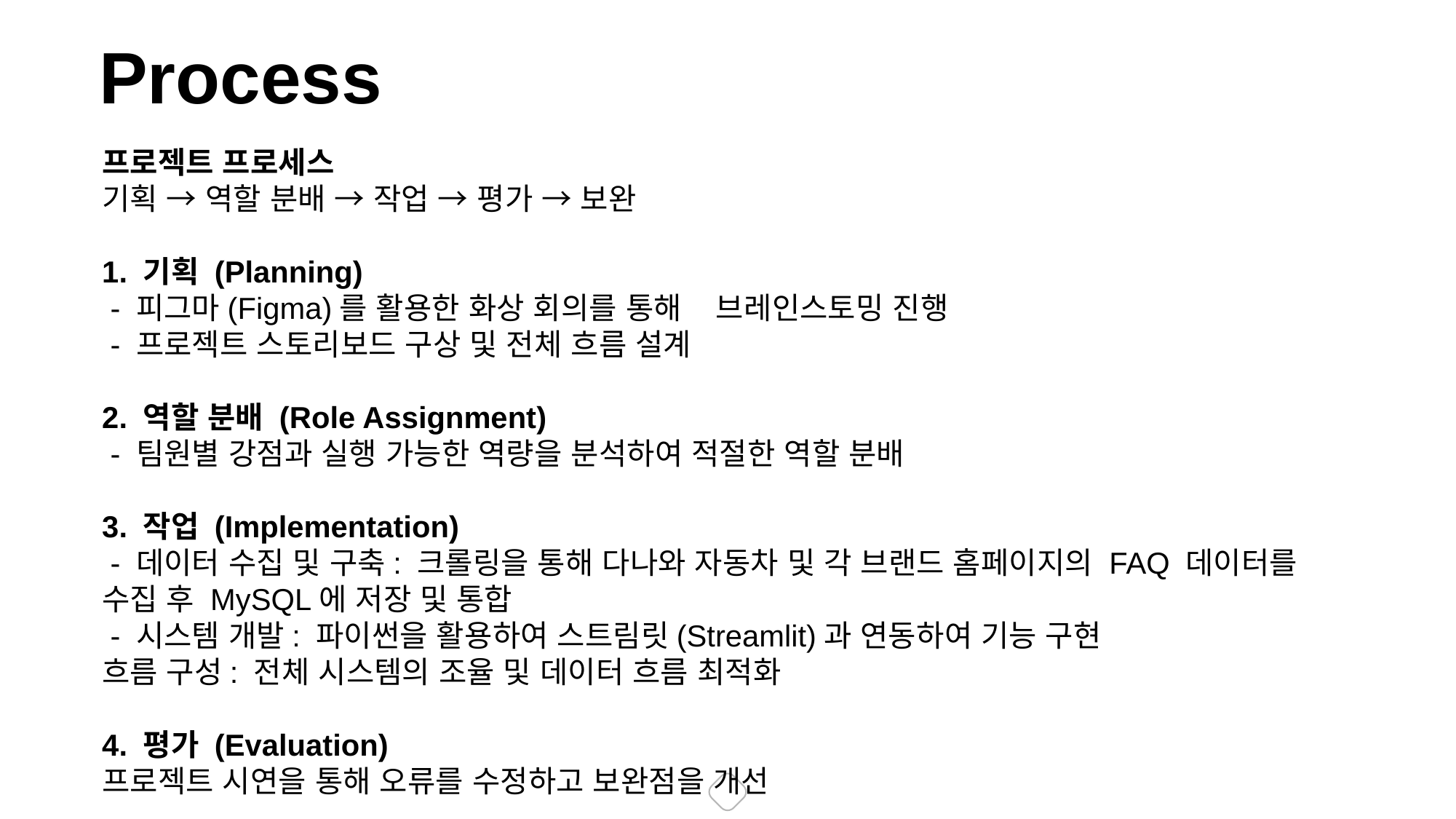

Process
프로젝트 프로세스
기획 → 역할 분배 → 작업 → 평가 → 보완

1. 기획 (Planning)
 - 피그마(Figma)를 활용한 화상 회의를 통해    브레인스토밍 진행
 - 프로젝트 스토리보드 구상 및 전체 흐름 설계

2. 역할 분배 (Role Assignment)
 - 팀원별 강점과 실행 가능한 역량을 분석하여 적절한 역할 분배

3. 작업 (Implementation)
 - 데이터 수집 및 구축: 크롤링을 통해 다나와 자동차 및 각 브랜드 홈페이지의 FAQ 데이터를 수집 후 MySQL에 저장 및 통합
 - 시스템 개발: 파이썬을 활용하여 스트림릿(Streamlit)과 연동하여 기능 구현
흐름 구성: 전체 시스템의 조율 및 데이터 흐름 최적화

4. 평가 (Evaluation)
프로젝트 시연을 통해 오류를 수정하고 보완점을 개선